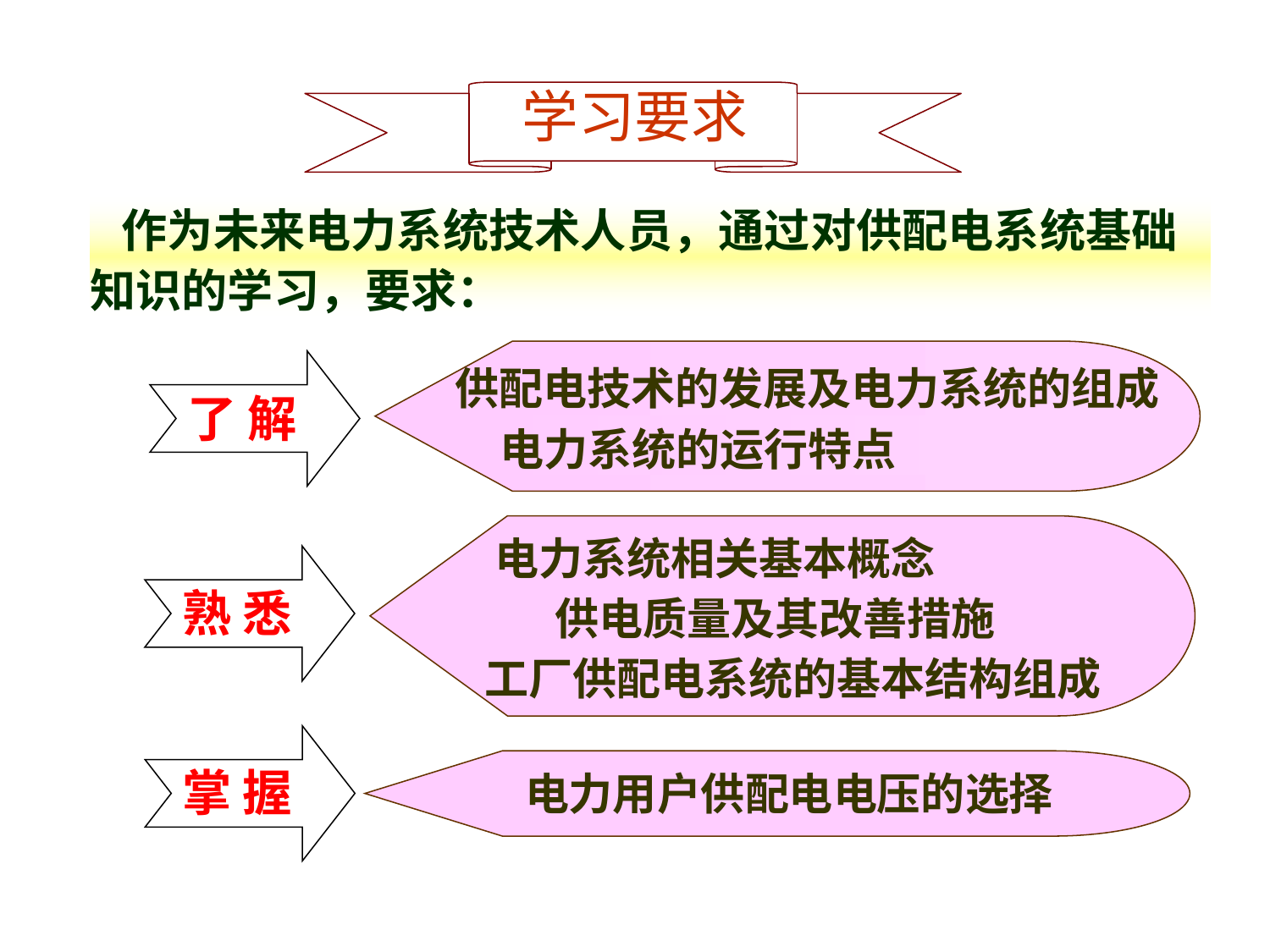

学习要求

  作为未来电力系统技术人员，通过对供配电系统基础
知识的学习，要求：

供配电技术的发展及电力系统的组成
电力系统的运行特点

了 解

电力系统相关基本概念
供电质量及其改善措施
工厂供配电系统的基本结构组成

熟 悉

掌 握

电力用户供配电电压的选择